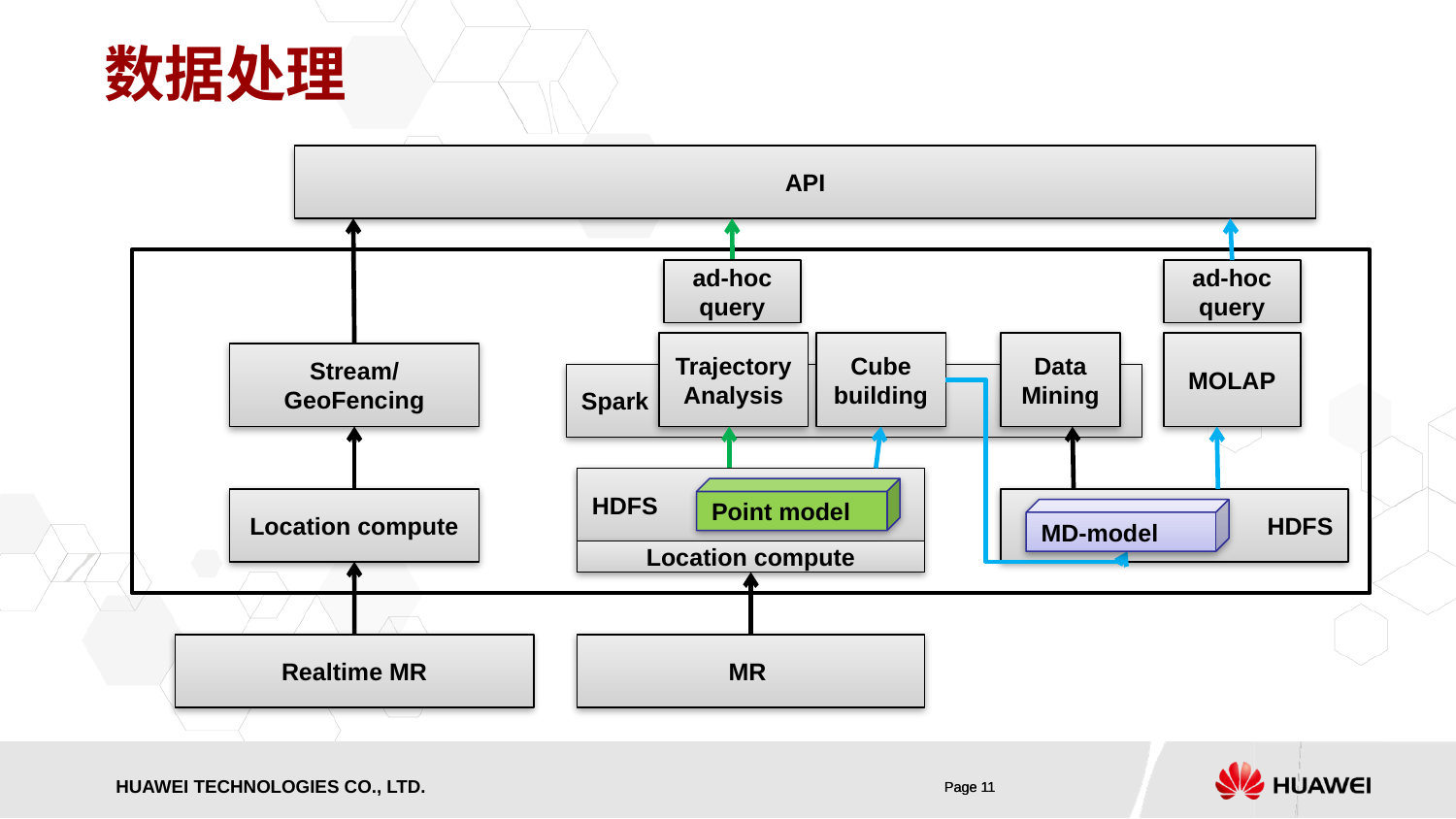

# 数据处理
API

ad-hoc query
ad-hoc query
Trajectory Analysis
Cube building
Data Mining
MOLAP
Stream/GeoFencing
Spark
HDFS
Point model
Location compute
HDFS
MD-model
Location compute
Realtime MR
MR

Page 11